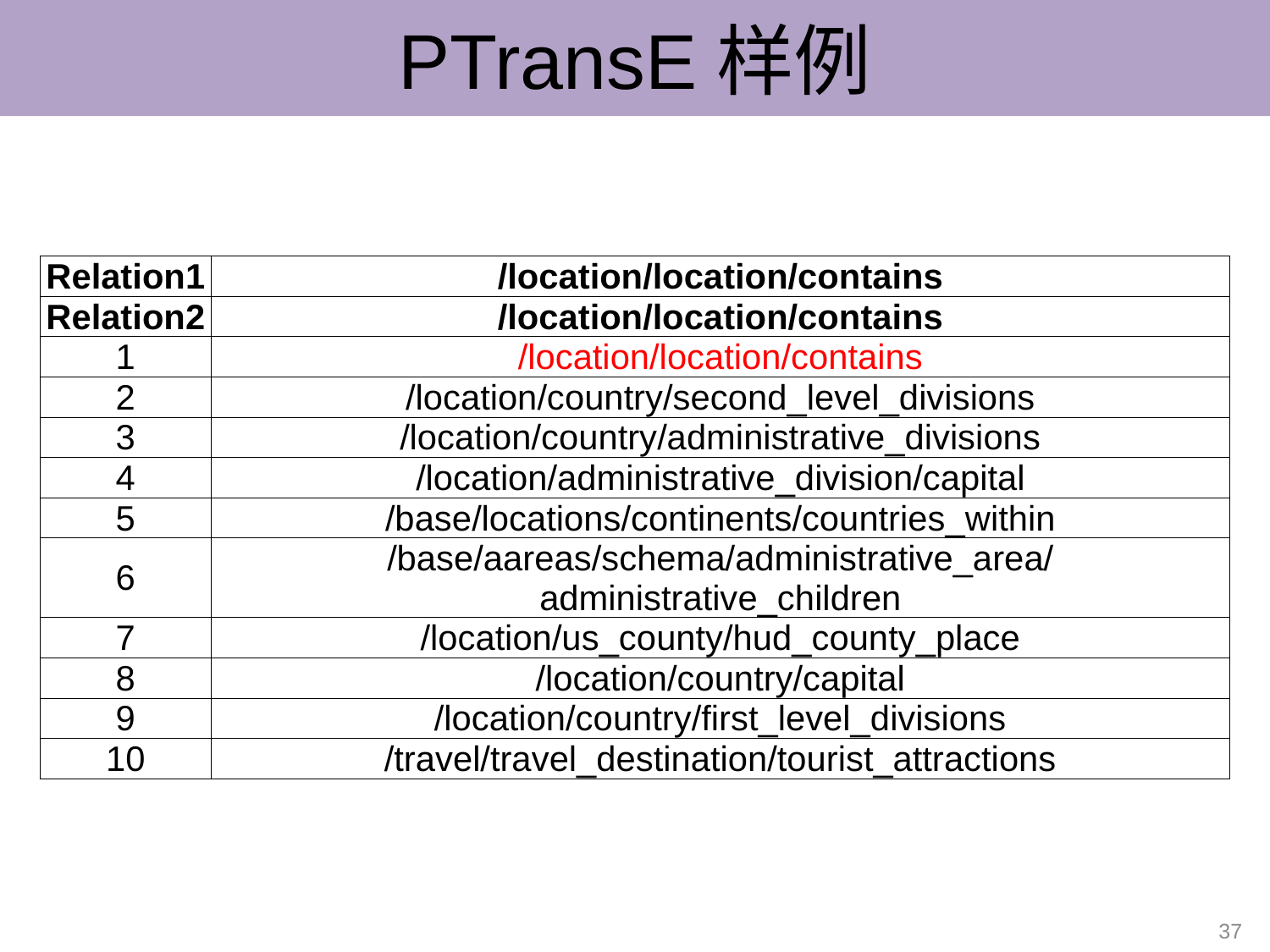

# PTransE样例
| Relation1 | /location/location/contains |
| --- | --- |
| Relation2 | /location/location/contains |
| 1 | /location/location/contains |
| 2 | /location/country/second\_level\_divisions |
| 3 | /location/country/administrative\_divisions |
| 4 | /location/administrative\_division/capital |
| 5 | /base/locations/continents/countries\_within |
| 6 | /base/aareas/schema/administrative\_area/administrative\_children |
| 7 | /location/us\_county/hud\_county\_place |
| 8 | /location/country/capital |
| 9 | /location/country/first\_level\_divisions |
| 10 | /travel/travel\_destination/tourist\_attractions |
37